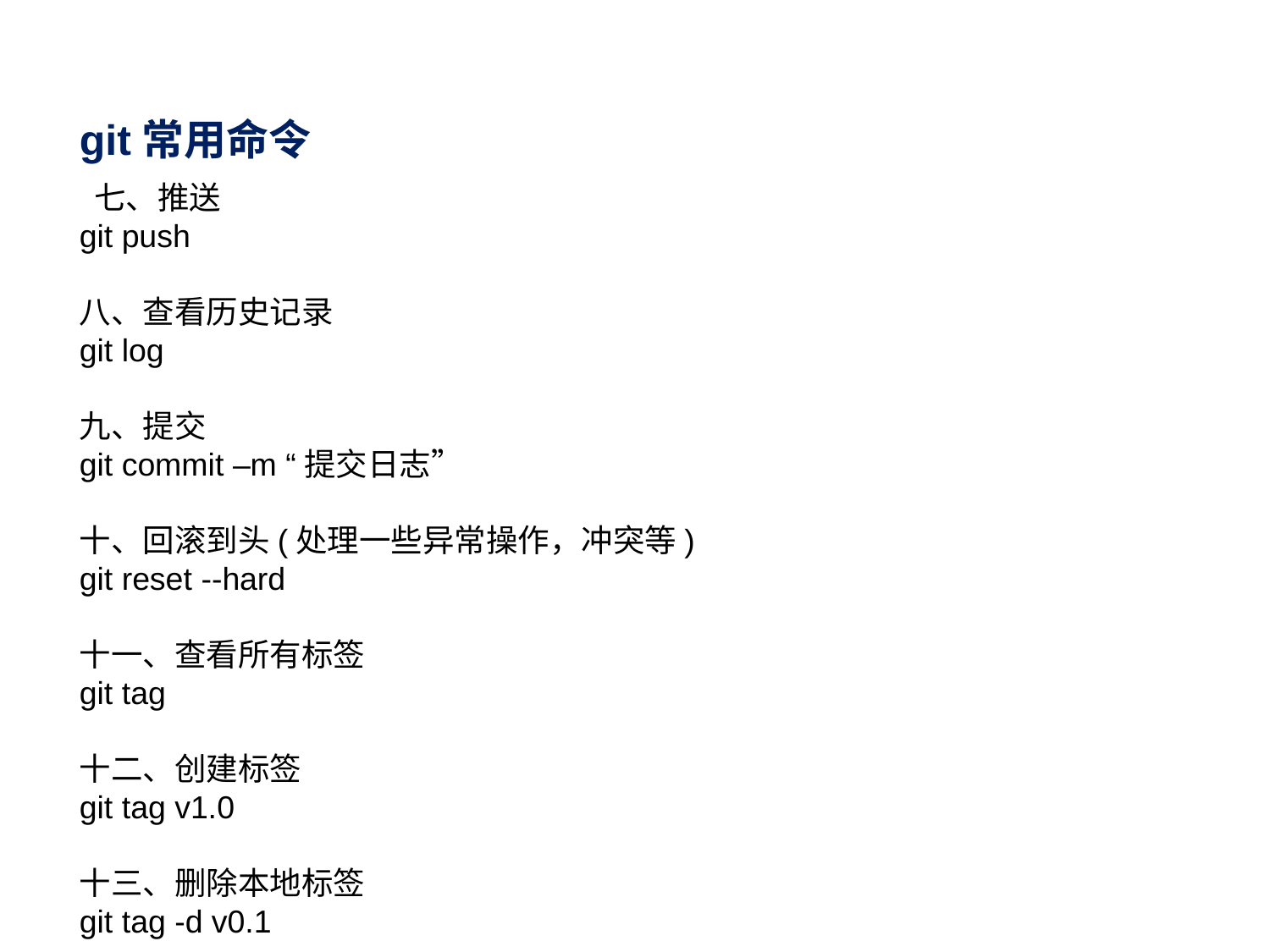

git常用命令
 七、推送
git push

八、查看历史记录
git log

九、提交
git commit –m “提交日志”

十、回滚到头(处理一些异常操作，冲突等)
git reset --hard

十一、查看所有标签
git tag

十二、创建标签
git tag v1.0

十三、删除本地标签
git tag -d v0.1